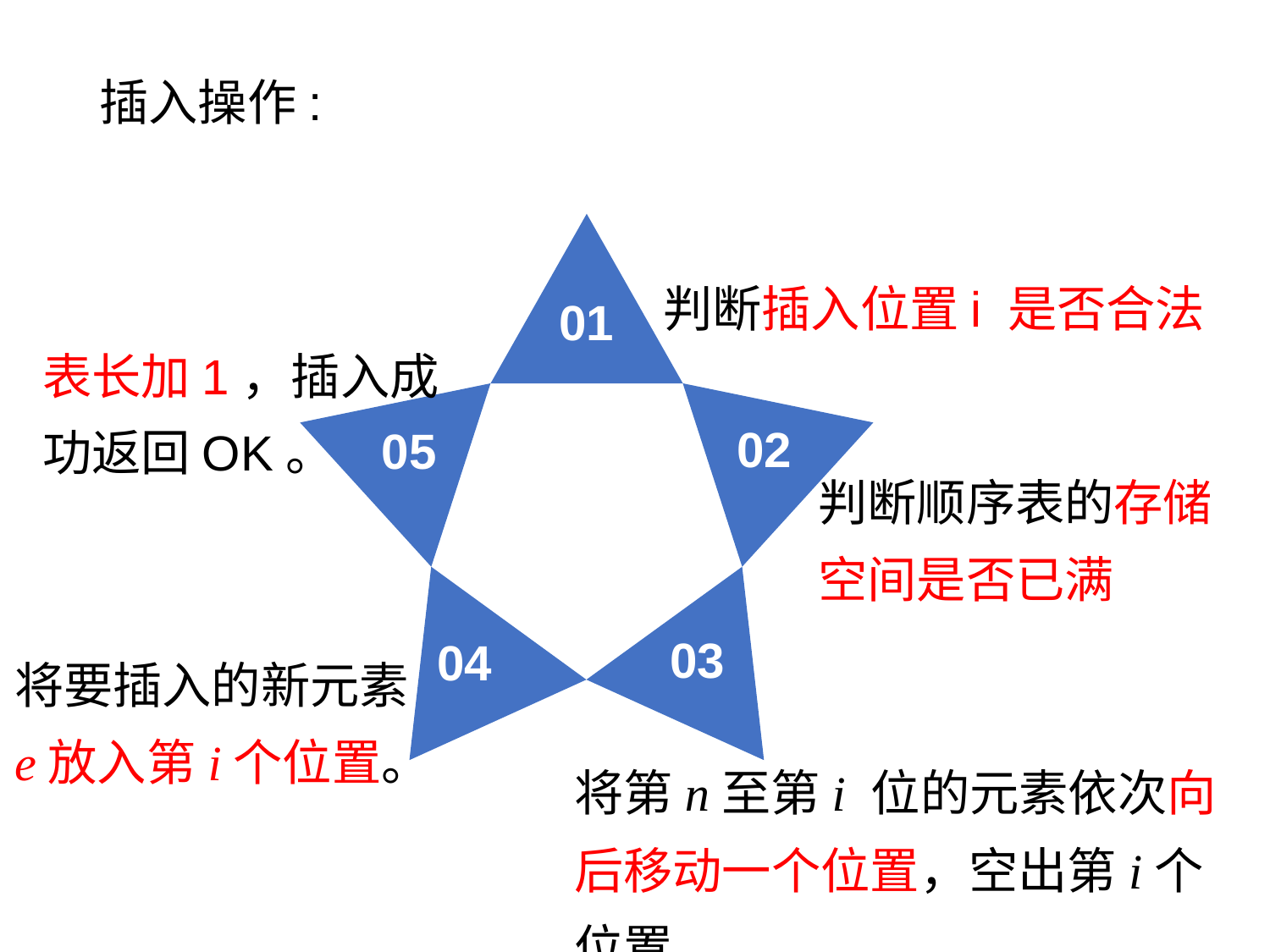

插入操作:

01

02
05

03
04
判断插入位置i 是否合法
表长加1，插入成功返回OK。
判断顺序表的存储空间是否已满
将要插入的新元素e放入第i个位置。
将第n至第i 位的元素依次向后移动一个位置，空出第i个位置